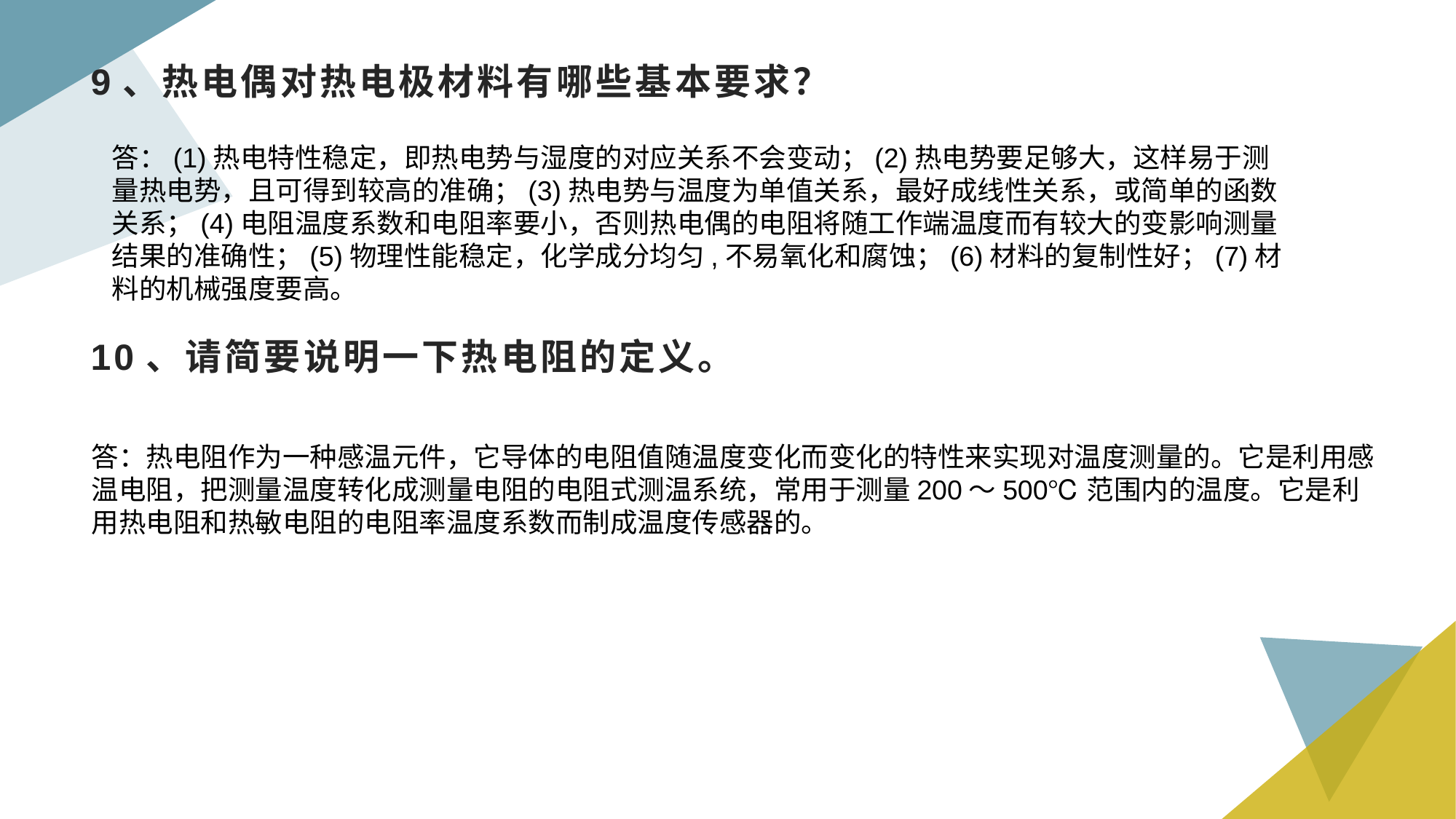

# 9、热电偶对热电极材料有哪些基本要求？
答：(1)热电特性稳定，即热电势与湿度的对应关系不会变动；(2)热电势要足够大，这样易于测量热电势，且可得到较高的准确；(3)热电势与温度为单值关系，最好成线性关系，或简单的函数关系；(4)电阻温度系数和电阻率要小，否则热电偶的电阻将随工作端温度而有较大的变影响测量结果的准确性；(5)物理性能稳定，化学成分均匀,不易氧化和腐蚀；(6)材料的复制性好；(7)材料的机械强度要高。
10、请简要说明一下热电阻的定义。
答：热电阻作为一种感温元件，它导体的电阻值随温度变化而变化的特性来实现对温度测量的。它是利用感温电阻，把测量温度转化成测量电阻的电阻式测温系统，常用于测量200～500℃范围内的温度。它是利用热电阻和热敏电阻的电阻率温度系数而制成温度传感器的。